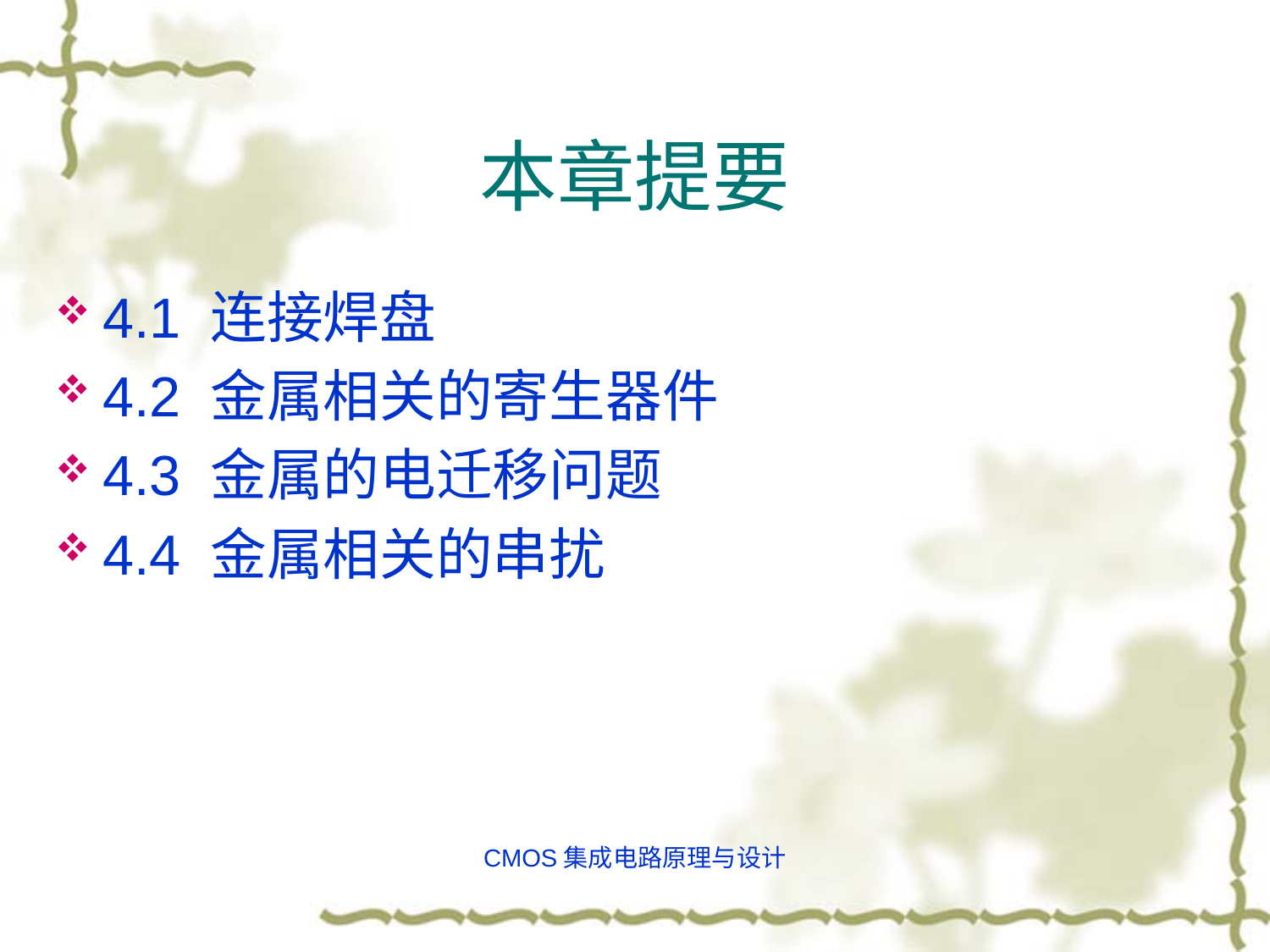

# 本章提要
4.1 连接焊盘
4.2 金属相关的寄生器件
4.3 金属的电迁移问题
4.4 金属相关的串扰

CMOS集成电路原理与设计
2